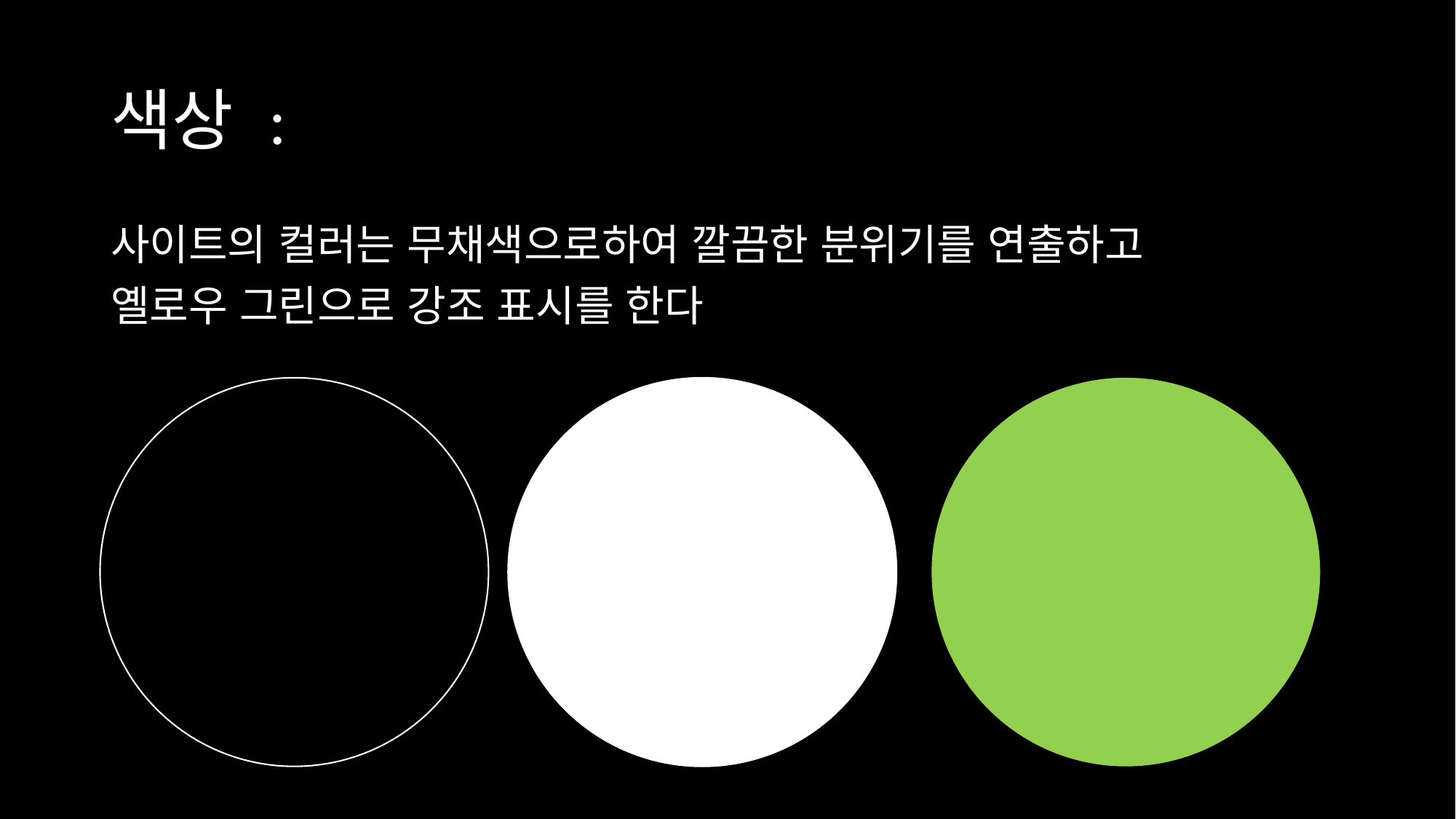

# 색상 :
사이트의 컬러는 무채색으로하여 깔끔한 분위기를 연출하고
옐로우 그린으로 강조 표시를 한다